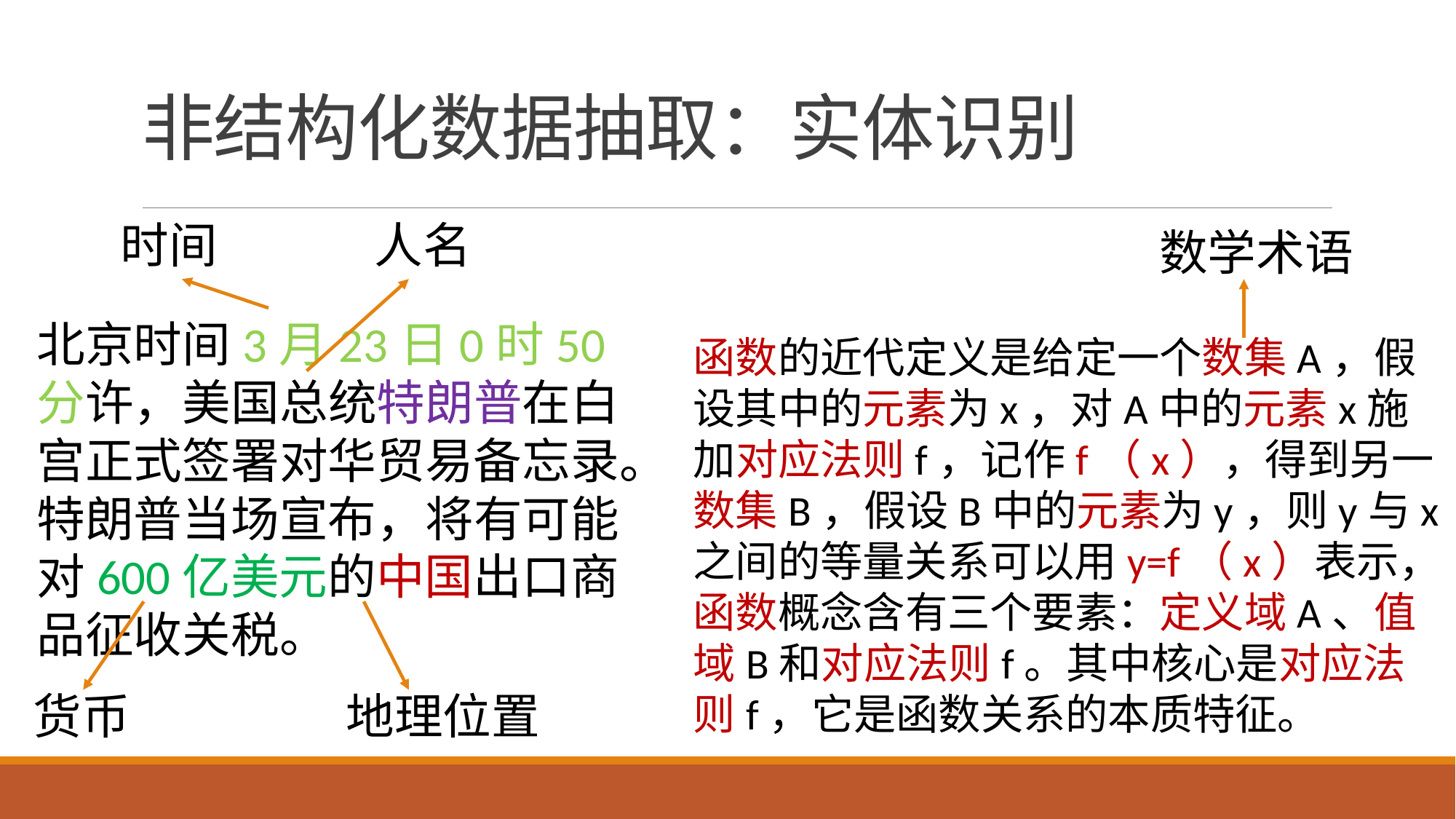

# 非结构化数据抽取：实体识别
时间
人名
数学术语
北京时间3月23日0时50分许，美国总统特朗普在白宫正式签署对华贸易备忘录。特朗普当场宣布，将有可能对600亿美元的中国出口商品征收关税。
函数的近代定义是给定一个数集A，假设其中的元素为x，对A中的元素x施加对应法则f，记作f（x），得到另一数集B，假设B中的元素为y，则y与x之间的等量关系可以用y=f（x）表示，函数概念含有三个要素：定义域A、值域B和对应法则f。其中核心是对应法则f，它是函数关系的本质特征。
地理位置
货币